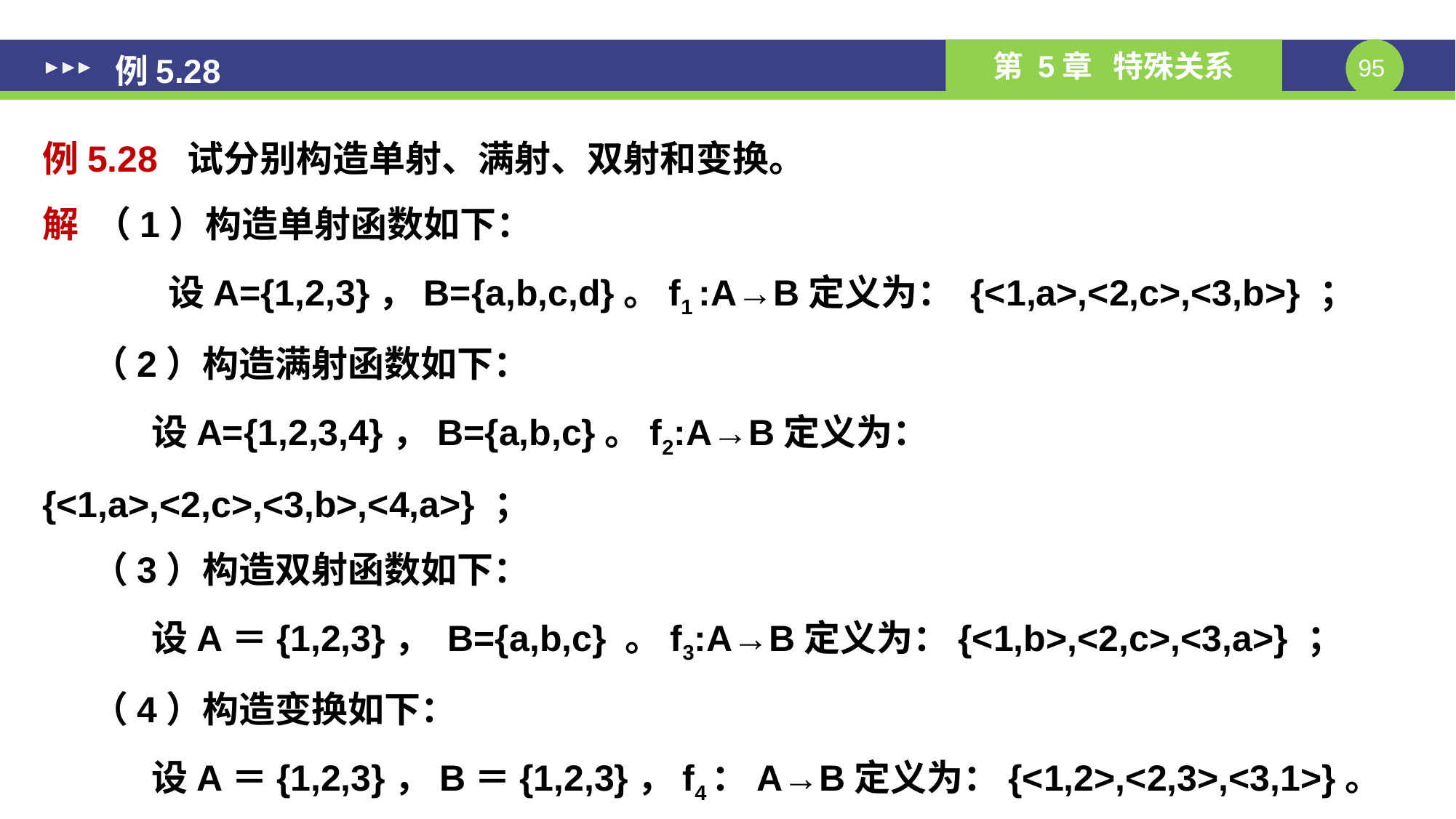

# 例5.28
例5.28  试分别构造单射、满射、双射和变换。
解  （1）构造单射函数如下：
  	 设A={1,2,3}，B={a,b,c,d}。f1 :A→B定义为： {<1,a>,<2,c>,<3,b>} ；
     （2）构造满射函数如下：
	设A={1,2,3,4}，B={a,b,c}。f2:A→B定义为： 	{<1,a>,<2,c>,<3,b>,<4,a>} ；
     （3）构造双射函数如下：
	设A＝{1,2,3}， B={a,b,c} 。f3:A→B定义为：{<1,b>,<2,c>,<3,a>} ；
     （4）构造变换如下：
	设A＝{1,2,3}，B＝{1,2,3}，f4：A→B定义为：{<1,2>,<2,3>,<3,1>}。